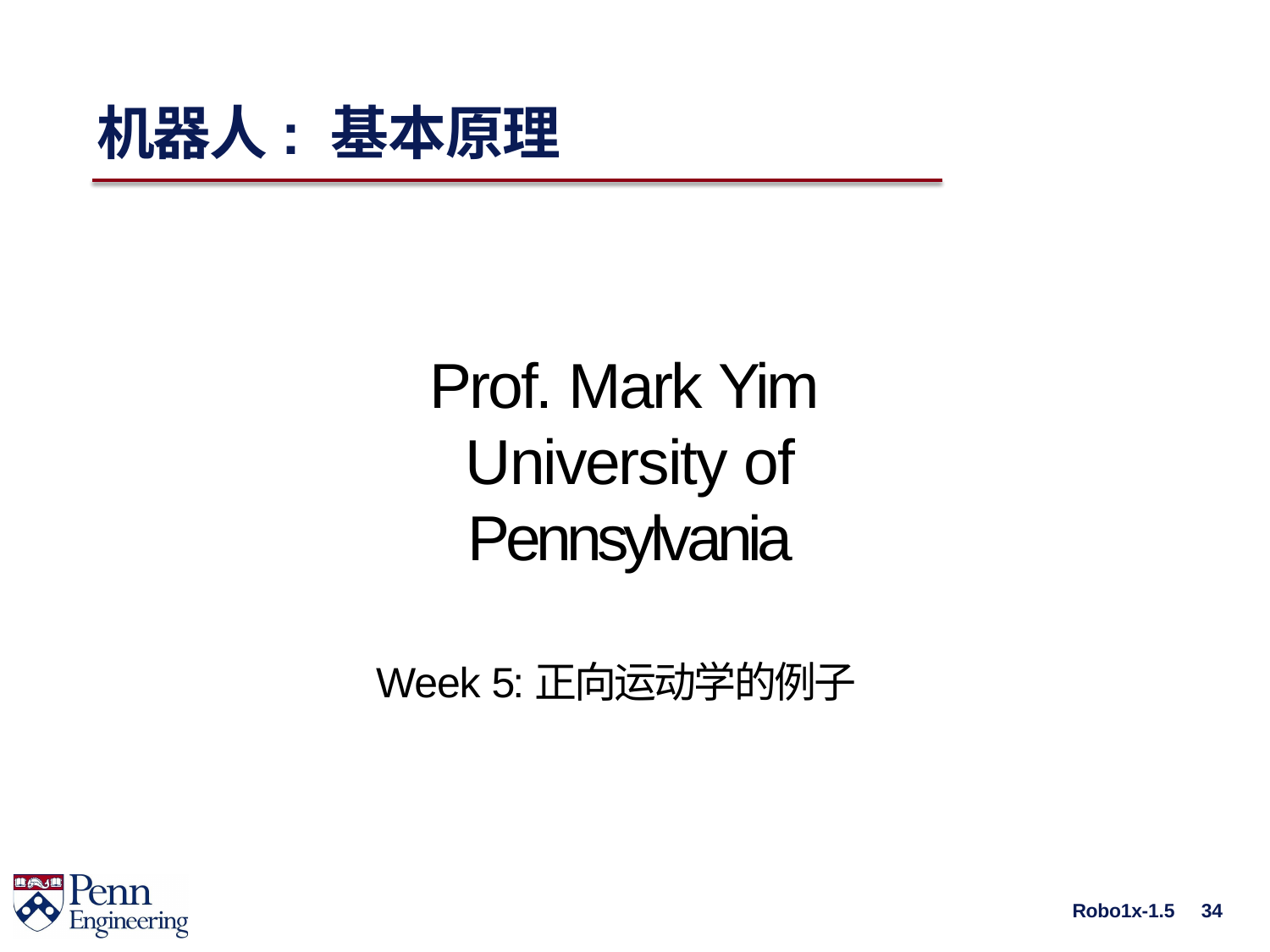

# 机器人: 基本原理

Prof. Mark Yim  University of Pennsylvania

Week 5:正向运动学的例子
Robo1x-1.5
34